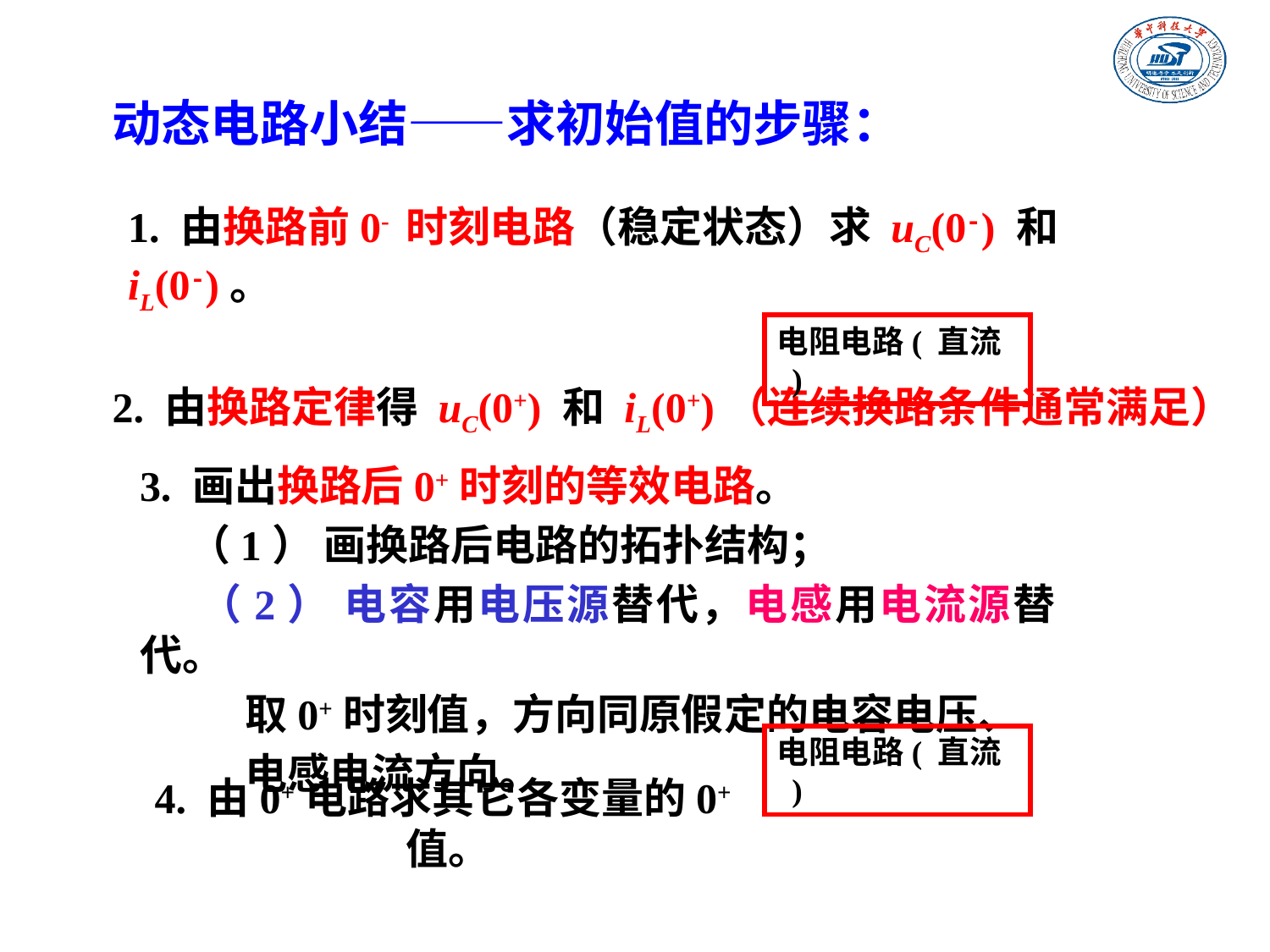

动态电路小结——求初始值的步骤：
1. 由换路前0- 时刻电路（稳定状态）求 uC(0-) 和 iL(0-)。
电阻电路( 直流 )
2. 由换路定律得 uC(0+) 和 iL(0+)（连续换路条件通常满足）
3. 画出换路后0+时刻的等效电路。
    （1） 画换路后电路的拓扑结构；
    （2） 电容用电压源替代，电感用电流源替代。
          取0+时刻值，方向同原假定的电容电压、
          电感电流方向。
电阻电路( 直流 )
4. 由0+电路求其它各变量的0+值。